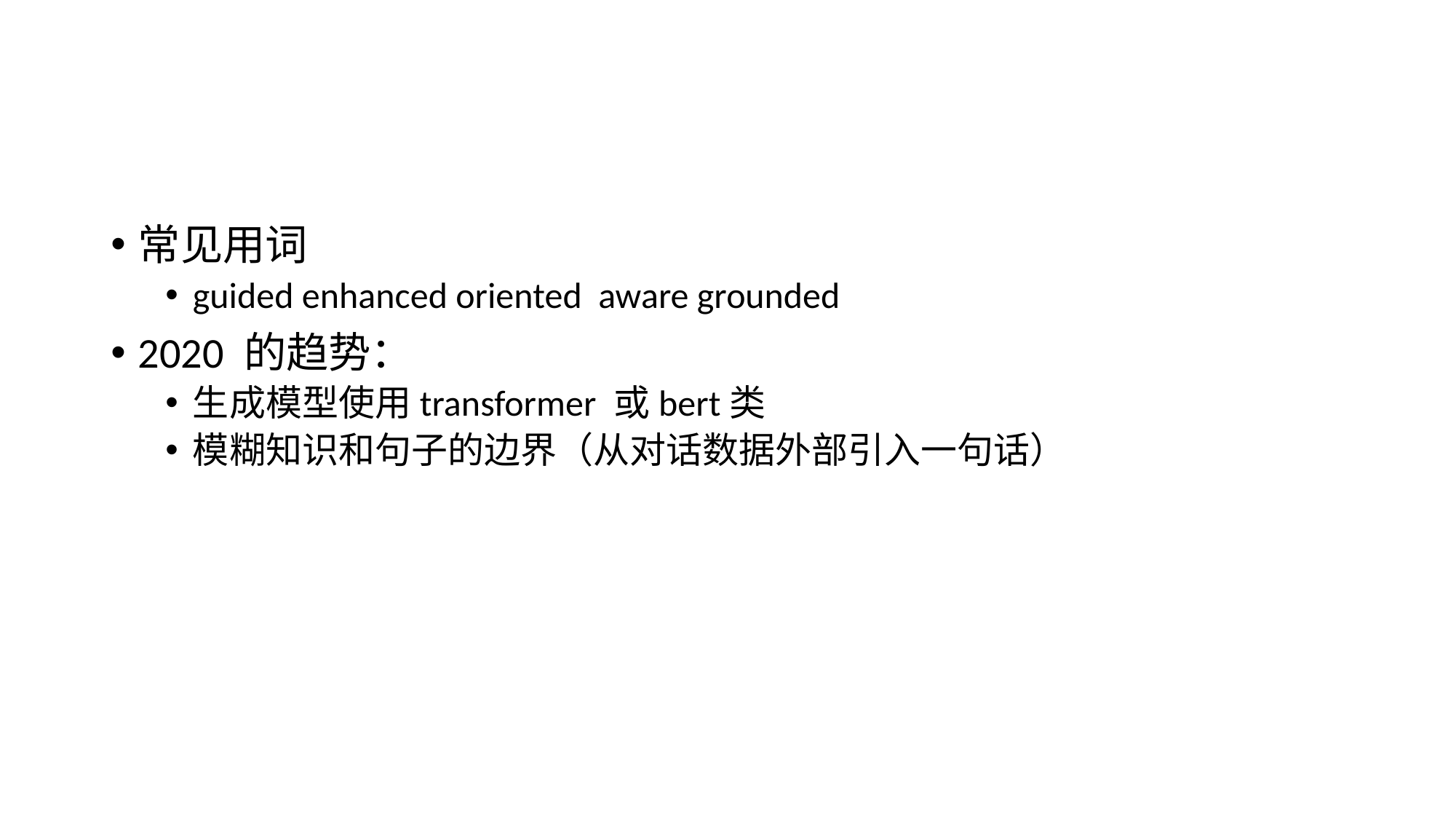

#
常见用词
guided enhanced oriented  aware grounded
2020 的趋势：
生成模型使用transformer 或bert类
模糊知识和句子的边界（从对话数据外部引入一句话）